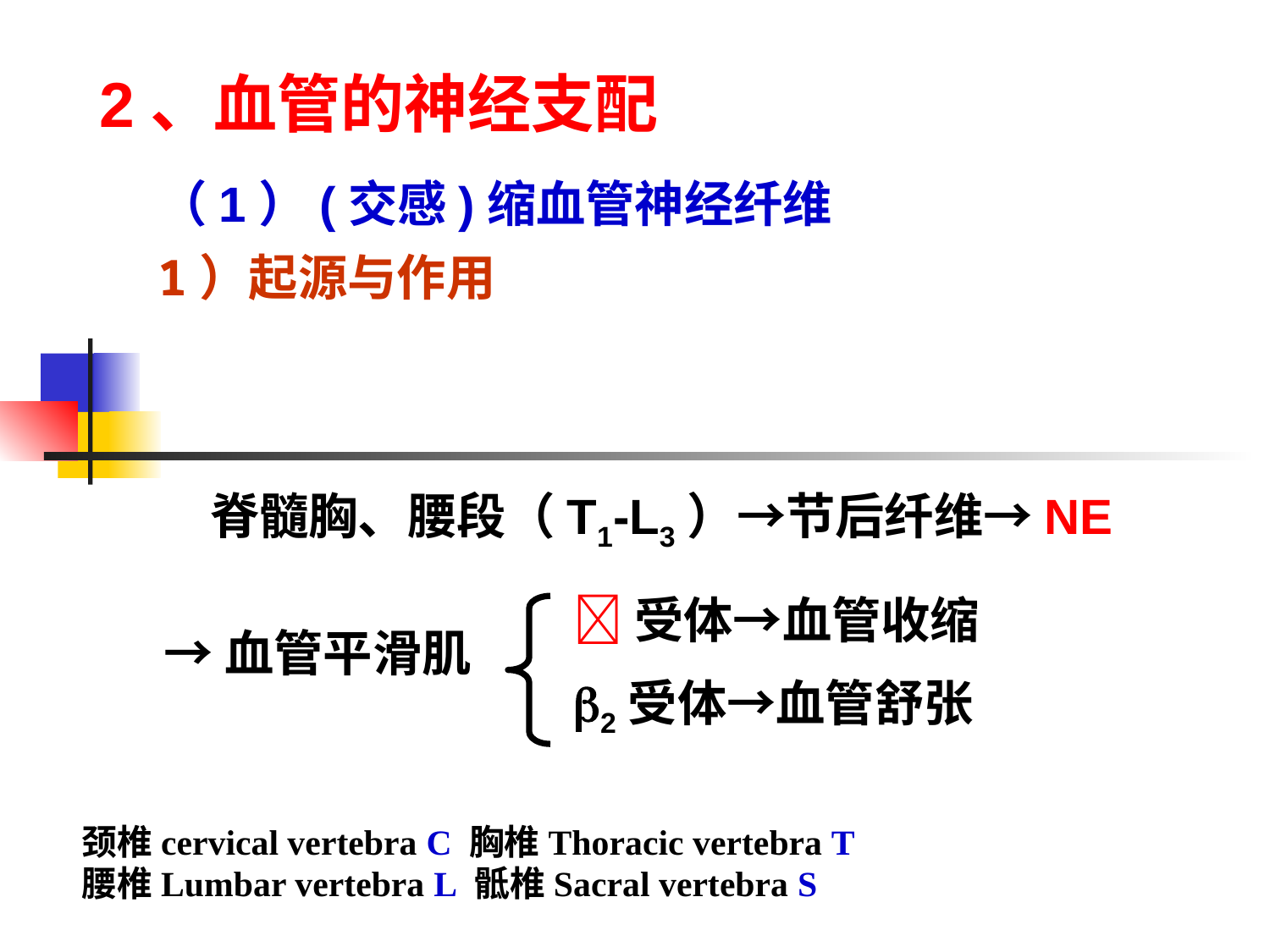

2、血管的神经支配
（1）(交感)缩血管神经纤维
1）起源与作用
脊髓胸、腰段（T1-L3）→节后纤维→NE
α受体→血管收缩
β2受体→血管舒张

→血管平滑肌
颈椎cervical vertebra C 胸椎Thoracic vertebra T
腰椎Lumbar vertebra L 骶椎Sacral vertebra S